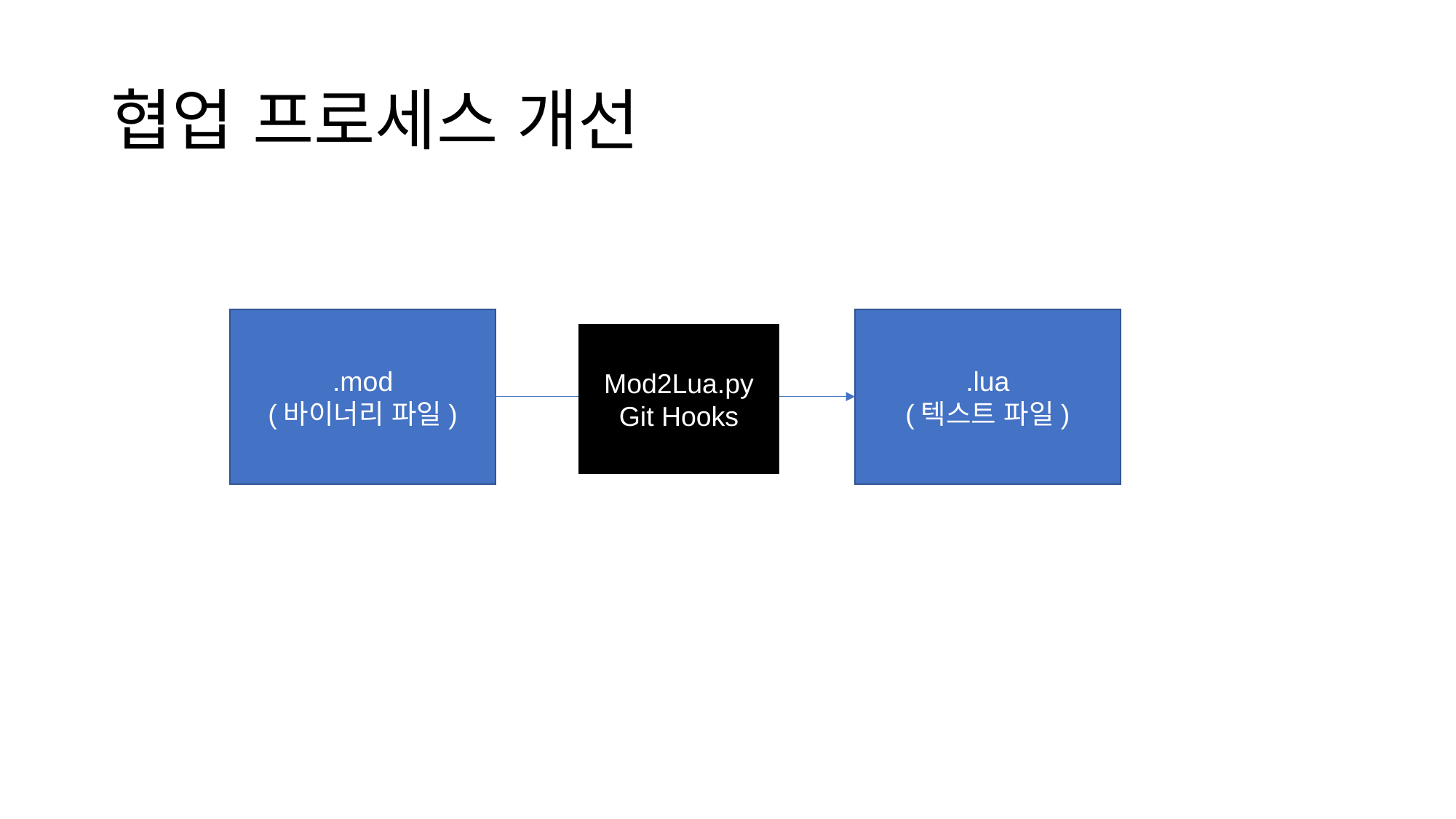

# 협업 프로세스 개선
.mod
(바이너리 파일)
.lua
(텍스트 파일)
Mod2Lua.py
Git Hooks